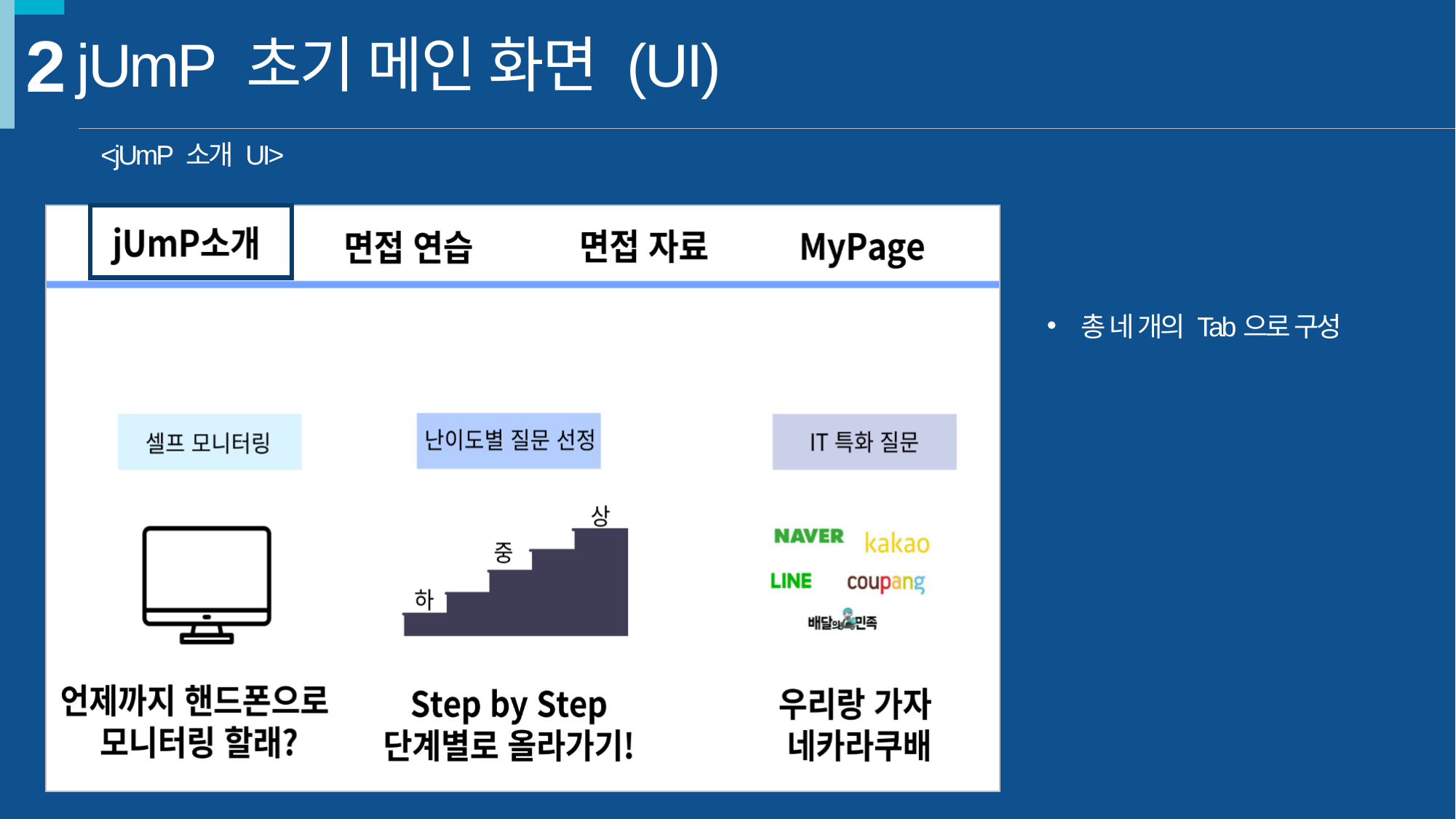

2
jUmP 초기 메인 화면 (UI)
<jUmP 소개 UI>

총 네 개의 Tab으로 구성